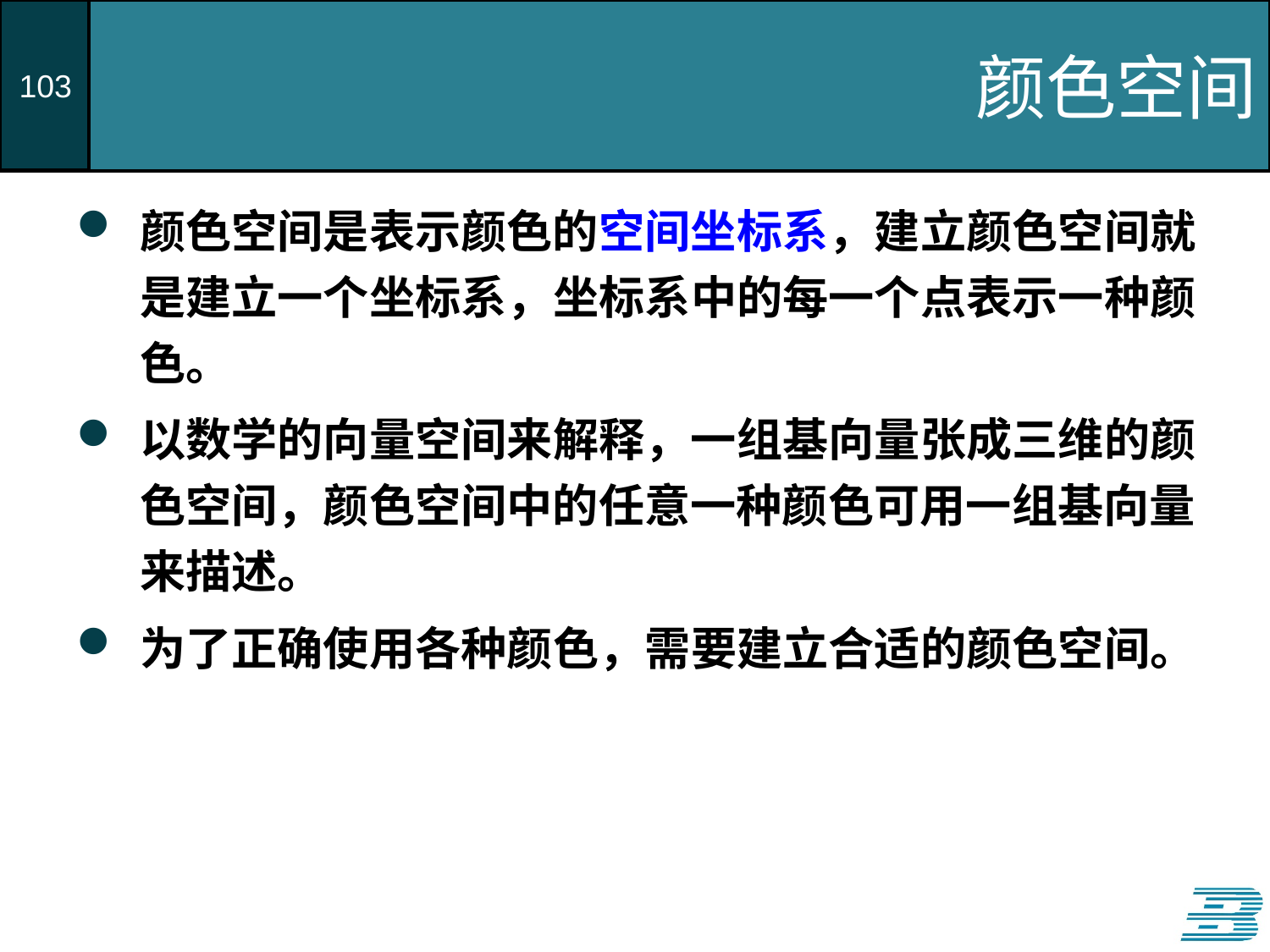

# 颜色空间
颜色空间是表示颜色的空间坐标系，建立颜色空间就是建立一个坐标系，坐标系中的每一个点表示一种颜色。
以数学的向量空间来解释，一组基向量张成三维的颜色空间，颜色空间中的任意一种颜色可用一组基向量来描述。
为了正确使用各种颜色，需要建立合适的颜色空间。